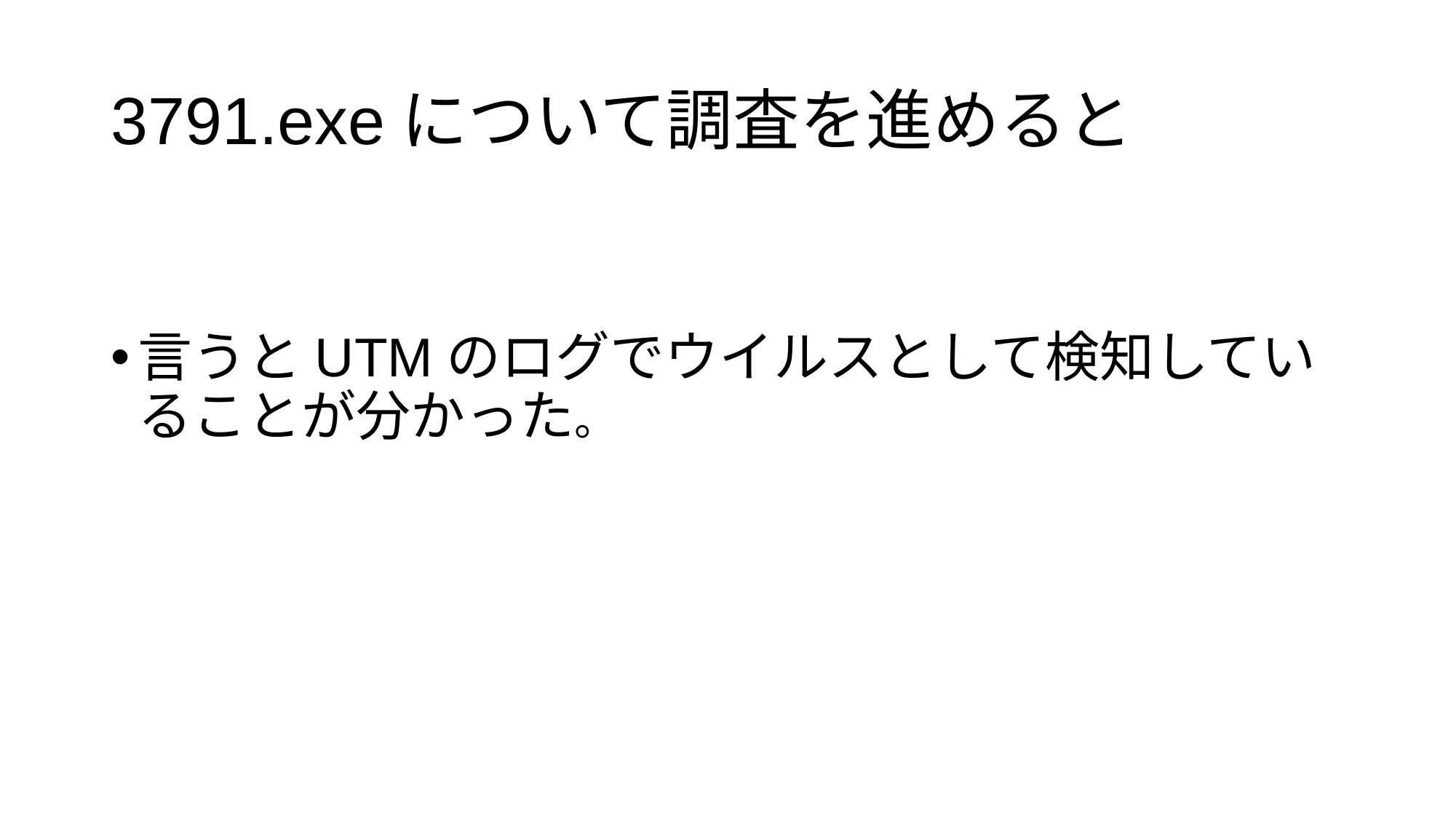

# 3791.exeについて調査を進めると
言うとUTMのログでウイルスとして検知していることが分かった。